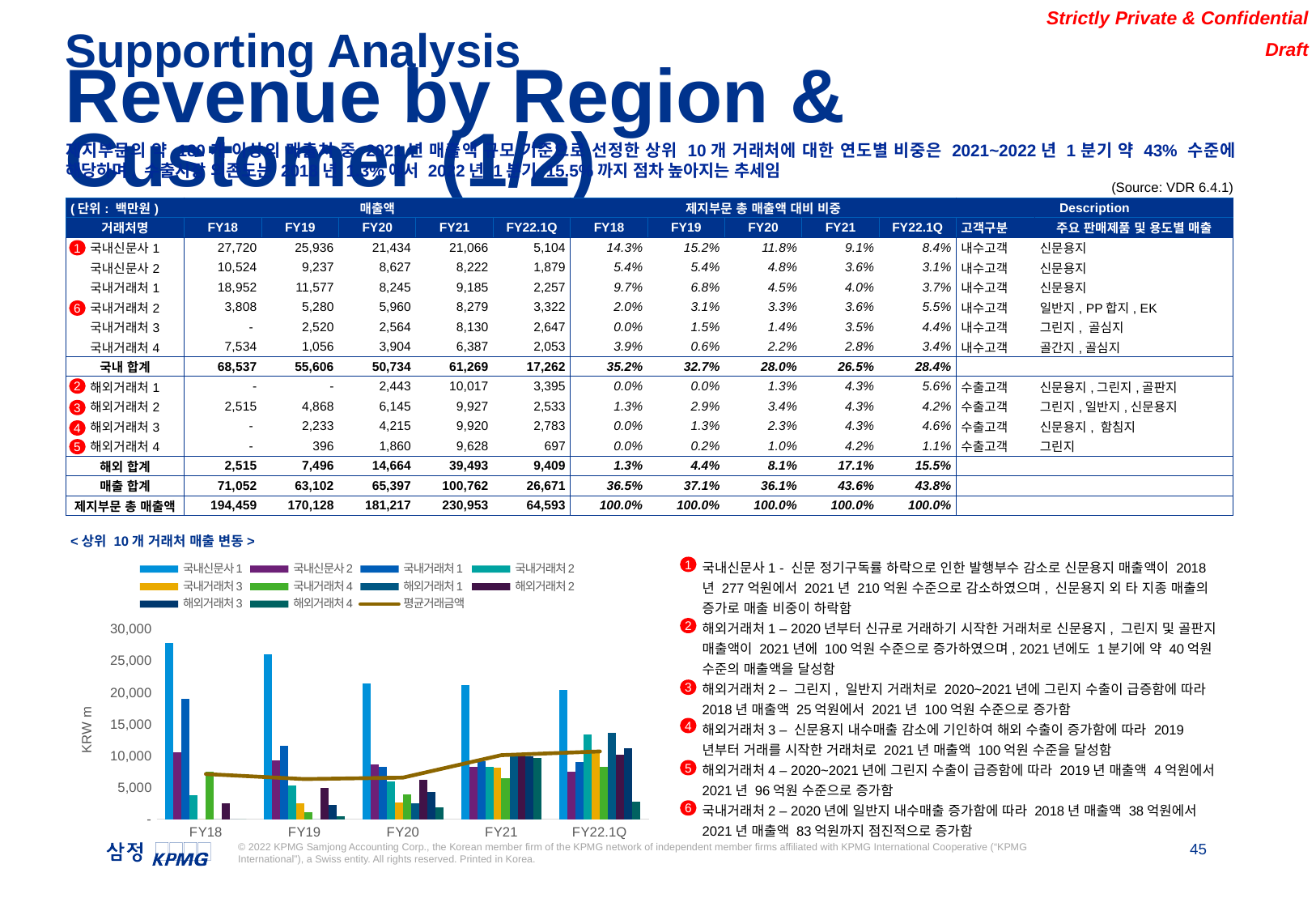

Supporting Analysis
Revenue by Region & Customer (1/2)
제지부문의 약 180개 이상의 매출처 중 2021년 매출액 규모 기준으로 선정한 상위 10개 거래처에 대한 연도별 비중은 2021~2022년 1분기 약 43% 수준에 해당하며, 수출시장 의존도는 2018년 1.3%에서 2022년 1분기 15.5%까지 점차 높아지는 추세임
(Source: VDR 6.4.1)
| (단위: 백만원) | 매출액 |  |  |  |  | 제지부문 총 매출액 대비 비중 |  |  |  |  | Description |  |
| --- | --- | --- | --- | --- | --- | --- | --- | --- | --- | --- | --- | --- |
| 거래처명 | FY18 | FY19 | FY20 | FY21 | FY22.1Q | FY18 | FY19 | FY20 | FY21 | FY22.1Q | 고객구분 | 주요 판매제품 및 용도별 매출 |
| 국내신문사1 | 27,720 | 25,936 | 21,434 | 21,066 | 5,104 | 14.3% | 15.2% | 11.8% | 9.1% | 8.4% | 내수고객 | 신문용지 |
| 국내신문사2 | 10,524 | 9,237 | 8,627 | 8,222 | 1,879 | 5.4% | 5.4% | 4.8% | 3.6% | 3.1% | 내수고객 | 신문용지 |
| 국내거래처1 | 18,952 | 11,577 | 8,245 | 9,185 | 2,257 | 9.7% | 6.8% | 4.5% | 4.0% | 3.7% | 내수고객 | 신문용지 |
| 국내거래처2 | 3,808 | 5,280 | 5,960 | 8,279 | 3,322 | 2.0% | 3.1% | 3.3% | 3.6% | 5.5% | 내수고객 | 일반지, PP합지, EK |
| 국내거래처3 | - | 2,520 | 2,564 | 8,130 | 2,647 | 0.0% | 1.5% | 1.4% | 3.5% | 4.4% | 내수고객 | 그린지, 골심지 |
| 국내거래처4 | 7,534 | 1,056 | 3,904 | 6,387 | 2,053 | 3.9% | 0.6% | 2.2% | 2.8% | 3.4% | 내수고객 | 골간지,골심지 |
| 국내 합계 | 68,537 | 55,606 | 50,734 | 61,269 | 17,262 | 35.2% | 32.7% | 28.0% | 26.5% | 28.4% |  |  |
| 해외거래처1 | - | - | 2,443 | 10,017 | 3,395 | 0.0% | 0.0% | 1.3% | 4.3% | 5.6% | 수출고객 | 신문용지,그린지,골판지 |
| 해외거래처2 | 2,515 | 4,868 | 6,145 | 9,927 | 2,533 | 1.3% | 2.9% | 3.4% | 4.3% | 4.2% | 수출고객 | 그린지,일반지,신문용지 |
| 해외거래처3 | - | 2,233 | 4,215 | 9,920 | 2,783 | 0.0% | 1.3% | 2.3% | 4.3% | 4.6% | 수출고객 | 신문용지, 함침지 |
| 해외거래처4 | - | 396 | 1,860 | 9,628 | 697 | 0.0% | 0.2% | 1.0% | 4.2% | 1.1% | 수출고객 | 그린지 |
| 해외 합계 | 2,515 | 7,496 | 14,664 | 39,493 | 9,409 | 1.3% | 4.4% | 8.1% | 17.1% | 15.5% |  |  |
| 매출 합계 | 71,052 | 63,102 | 65,397 | 100,762 | 26,671 | 36.5% | 37.1% | 36.1% | 43.6% | 43.8% |  |  |
| 제지부문 총 매출액 | 194,459 | 170,128 | 181,217 | 230,953 | 64,593 | 100.0% | 100.0% | 100.0% | 100.0% | 100.0% |  |  |
1
6
2
3
4
5
<상위 10개 거래처 매출 변동>
국내신문사1 - 신문 정기구독률 하락으로 인한 발행부수 감소로 신문용지 매출액이 2018년 277억원에서 2021년 210억원 수준으로 감소하였으며, 신문용지 외 타 지종 매출의 증가로 매출 비중이 하락함
해외거래처1 – 2020년부터 신규로 거래하기 시작한 거래처로 신문용지, 그린지 및 골판지 매출액이 2021년에 100억원 수준으로 증가하였으며, 2021년에도 1분기에 약 40억원 수준의 매출액을 달성함
해외거래처2 – 그린지, 일반지 거래처로 2020~2021년에 그린지 수출이 급증함에 따라 2018년 매출액 25억원에서 2021년 100억원 수준으로 증가함
해외거래처3 – 신문용지 내수매출 감소에 기인하여 해외 수출이 증가함에 따라 2019년부터 거래를 시작한 거래처로 2021년 매출액 100억원 수준을 달성함
해외거래처4 – 2020~2021년에 그린지 수출이 급증함에 따라 2019년 매출액 4억원에서 2021년 96억원 수준으로 증가함
국내거래처2 – 2020년에 일반지 내수매출 증가함에 따라 2018년 매출액 38억원에서 2021년 매출액 83억원까지 점진적으로 증가함

### Chart

| Category | 국내신문사1 | 국내신문사2 | 국내거래처1 | 국내거래처2 | 국내거래처3 | 국내거래처4 | 해외거래처1 | 해외거래처2 | 해외거래처3 | 해외거래처4 | 평균거래금액 |
|---|---|---|---|---|---|---|---|---|---|---|---|
|  FY18  | 27719691990.0 | 10523951720.0 | 18951637730.0 | 3807735847.0 | 0.0 | 7534077364.0 | 0.0 | 2515058834.0 | 0.0 | 0.0 | 7105215348.5 |
|  FY19  | 25935640480.0 | 9237066860.0 | 11577336860.0 | 5280053558.0 | 2519624720.0 | 1056425393.0 | 0.0 | 4867576870.0 | 2232550333.0 | 396101346.0 | 6310237642.0 |
|  FY20  | 21433642960.0 | 8626850880.0 | 8244568480.0 | 5960421630.0 | 2564176366.0 | 3903950369.0 | 2443390801.0 | 6144943626.0 | 4215469347.0 | 1860063051.0 | 6539747751.0 |
|  FY21  | 21065548780.0 | 8221515555.0 | 9185141500.0 | 8279341020.0 | 8129989677.0 | 6386996191.0 | 10016950292.0 | 9927381162.0 | 9920470863.0 | 9628319073.0 | 10076165411.3 |
|  FY22.1Q  | 20415280880.0 | 7514918080.0 | 9029015760.0 | 13288207460.0 | 10586939340.0 | 8213350440.0 | 13579251076.0 | 10133959136.0 | 11133938348.0 | 2788128700.0 | 10668298922.0 |
1
2
3
4
5
6